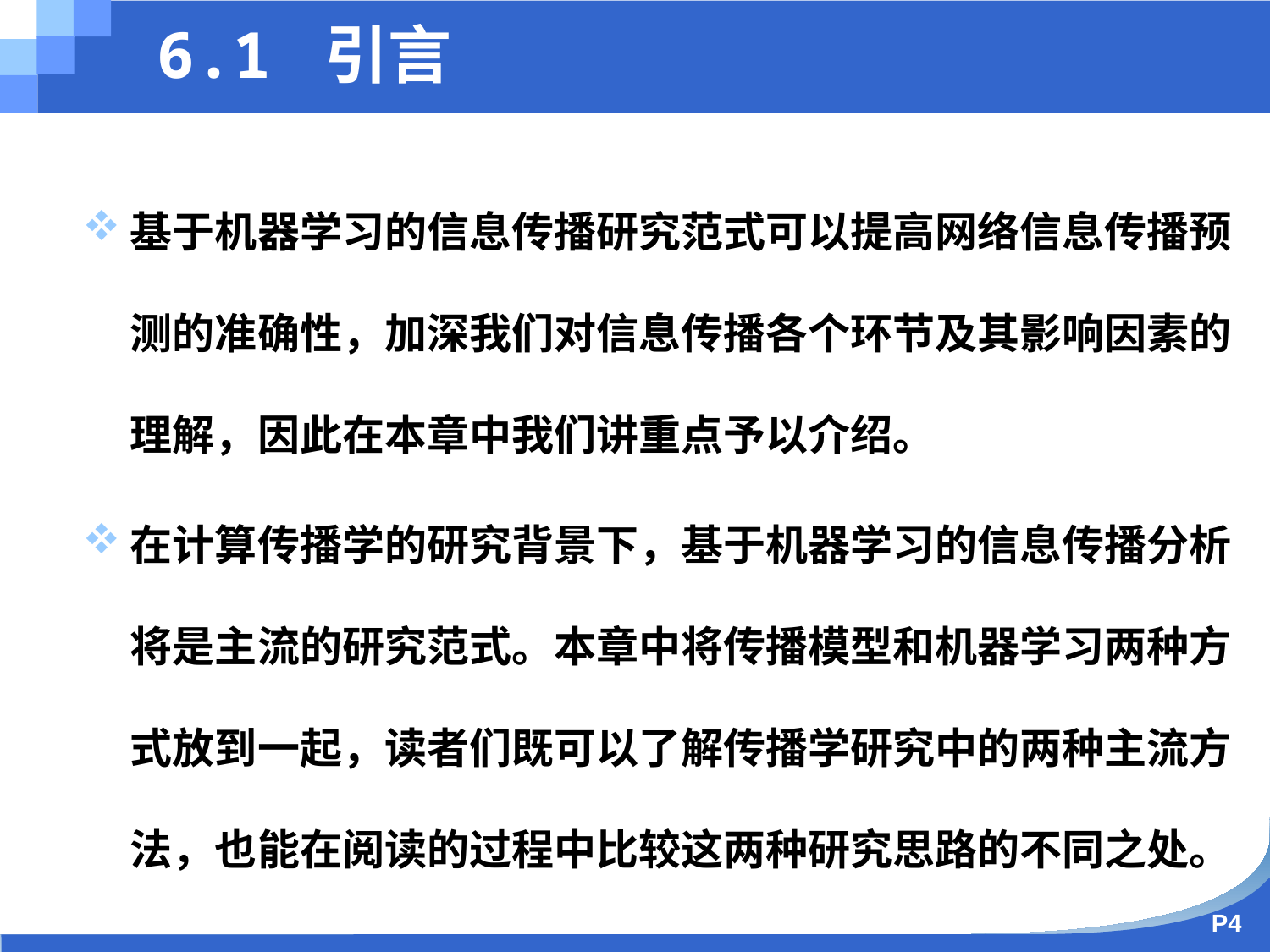

6.1 引言
基于机器学习的信息传播研究范式可以提高网络信息传播预测的准确性，加深我们对信息传播各个环节及其影响因素的理解，因此在本章中我们讲重点予以介绍。
在计算传播学的研究背景下，基于机器学习的信息传播分析将是主流的研究范式。本章中将传播模型和机器学习两种方式放到一起，读者们既可以了解传播学研究中的两种主流方法，也能在阅读的过程中比较这两种研究思路的不同之处。
P4